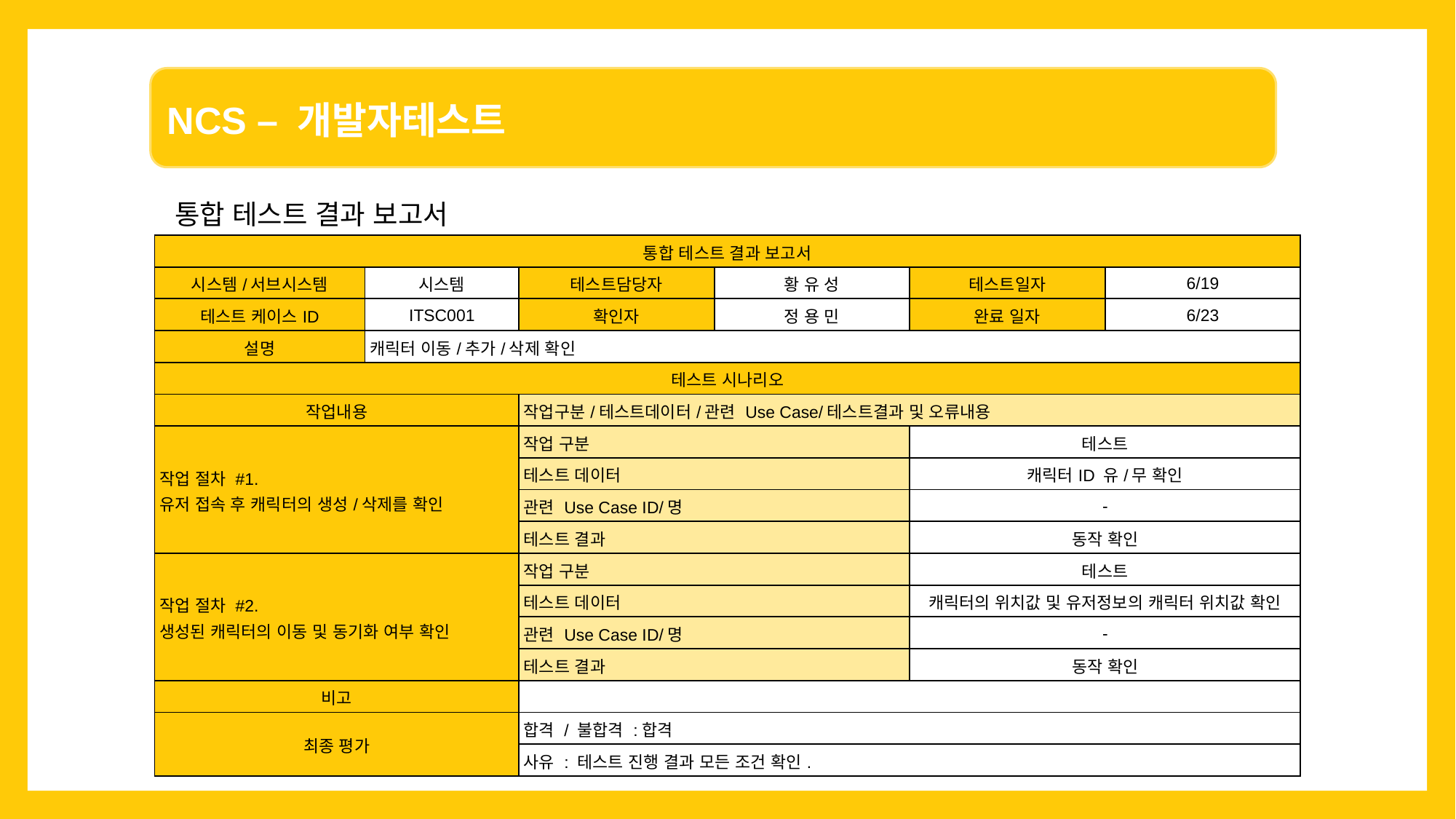

NCS – 개발자테스트
통합 테스트 결과 보고서
| 통합 테스트 결과 보고서 |  |  |  |  |  |
| --- | --- | --- | --- | --- | --- |
| 시스템/서브시스템 | 시스템 | 테스트담당자 | 황 유 성 | 테스트일자 | 6/19 |
| 테스트 케이스ID | ITSC001 | 확인자 | 정 용 민 | 완료 일자 | 6/23 |
| 설명 | 캐릭터 이동/추가/삭제 확인 |  |  |  |  |
| 테스트 시나리오 |  |  |  |  |  |
| 작업내용 |  | 작업구분/테스트데이터/관련 Use Case/테스트결과 및 오류내용 |  |  |  |
| 작업 절차 #1. 유저 접속 후 캐릭터의 생성/삭제를 확인 |  | 작업 구분 |  | 테스트 |  |
|  |  | 테스트 데이터 |  | 캐릭터ID 유/무 확인 |  |
|  |  | 관련 Use Case ID/명 |  | - |  |
|  |  | 테스트 결과 |  | 동작 확인 |  |
| 작업 절차 #2. 생성된 캐릭터의 이동 및 동기화 여부 확인 |  | 작업 구분 |  | 테스트 |  |
|  |  | 테스트 데이터 |  | 캐릭터의 위치값 및 유저정보의 캐릭터 위치값 확인 |  |
|  |  | 관련 Use Case ID/명 |  | - |  |
|  |  | 테스트 결과 |  | 동작 확인 |  |
| 비고 |  |  |  |  |  |
| 최종 평가 |  | 합격 / 불합격 :합격 |  |  |  |
|  |  | 사유 : 테스트 진행 결과 모든 조건 확인. |  |  |  |